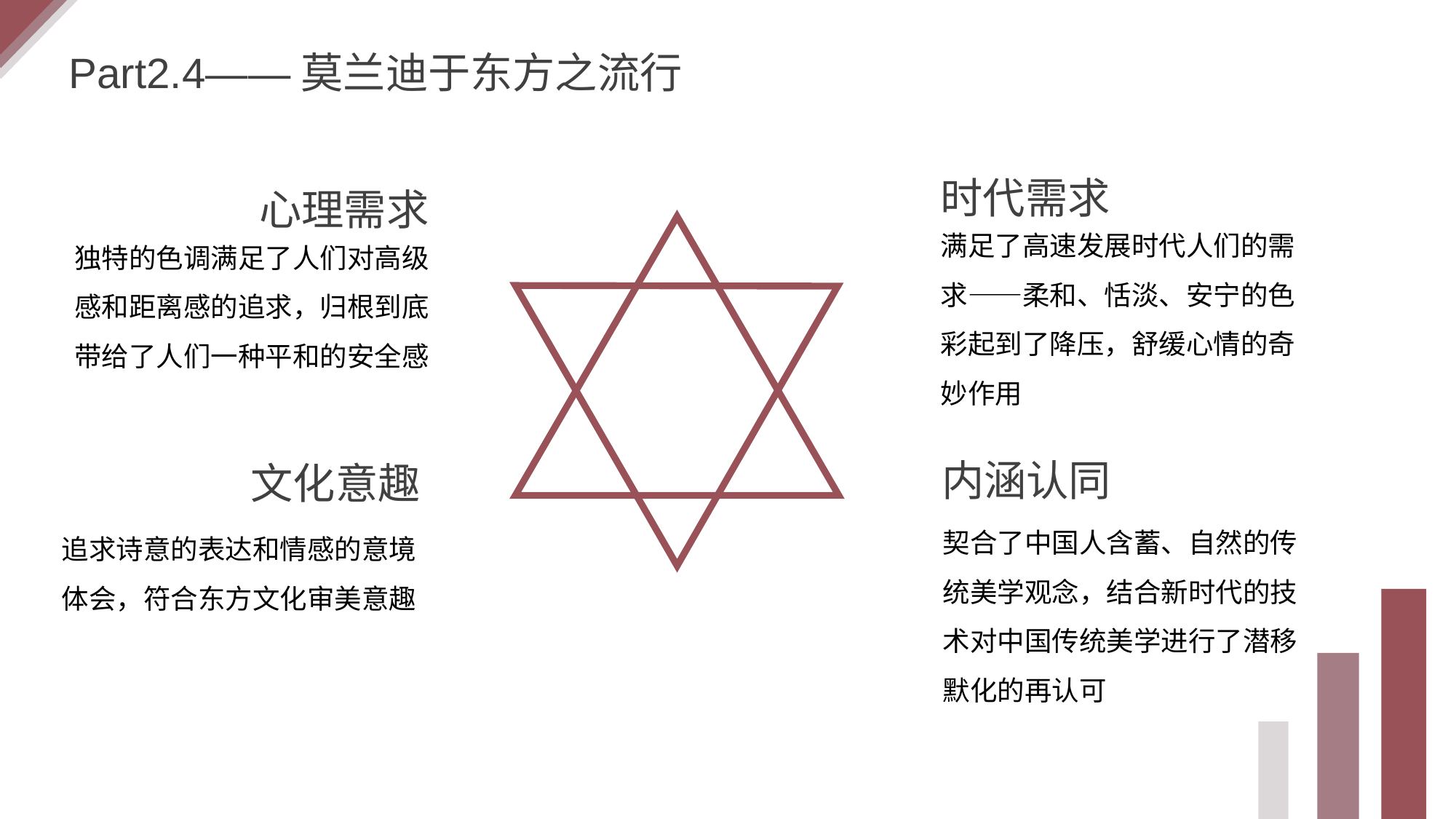

Part2.4——莫兰迪于东方之流行
时代需求
满足了高速发展时代人们的需求——柔和、恬淡、安宁的色彩起到了降压，舒缓心情的奇妙作用
心理需求
独特的色调满足了人们对高级感和距离感的追求，归根到底带给了人们一种平和的安全感

内涵认同
契合了中国人含蓄、自然的传统美学观念，结合新时代的技术对中国传统美学进行了潜移默化的再认可
文化意趣
追求诗意的表达和情感的意境体会，符合东方文化审美意趣